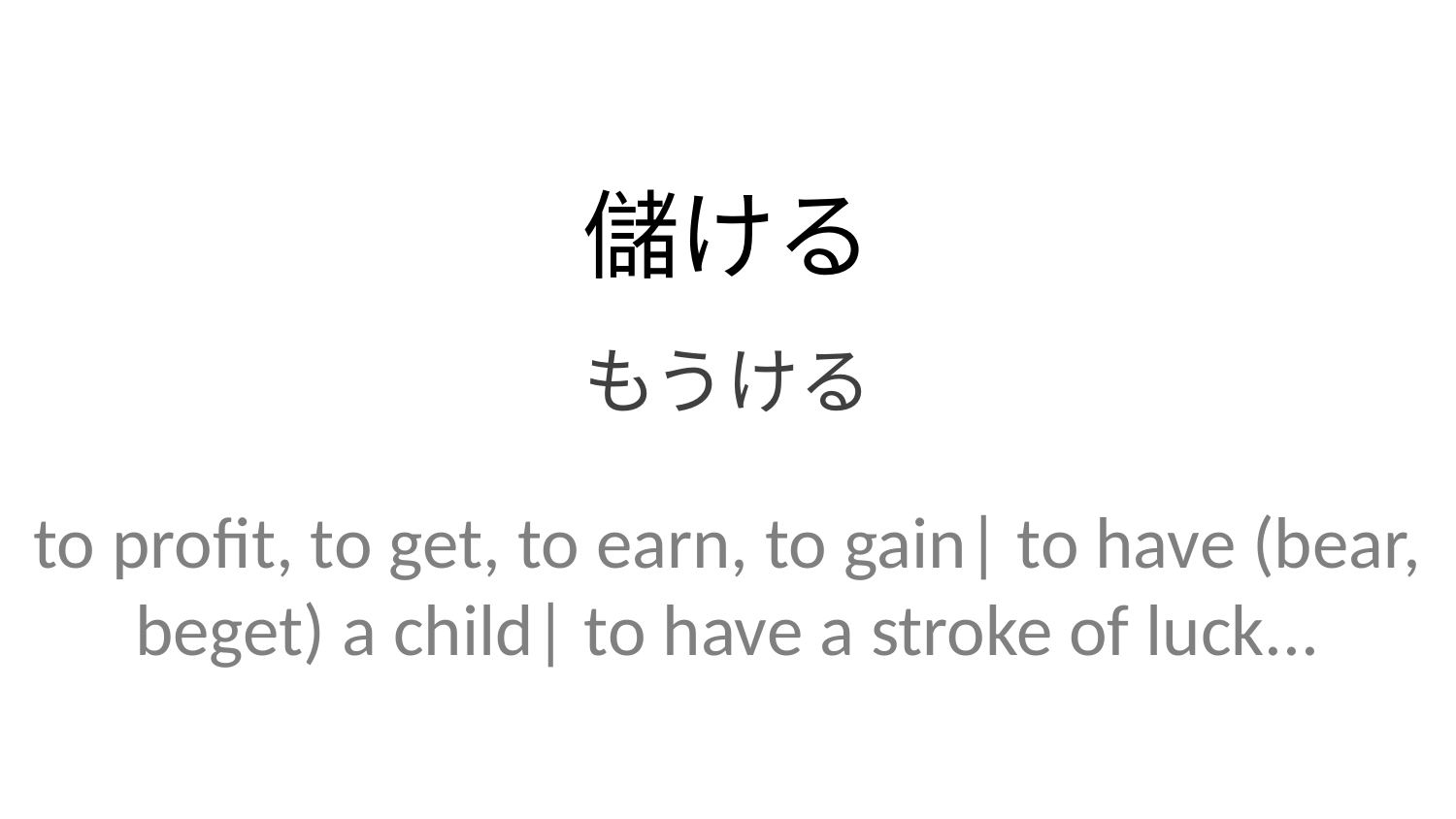

儲ける

もうける
to profit, to get, to earn, to gain| to have (bear, beget) a child| to have a stroke of luck...